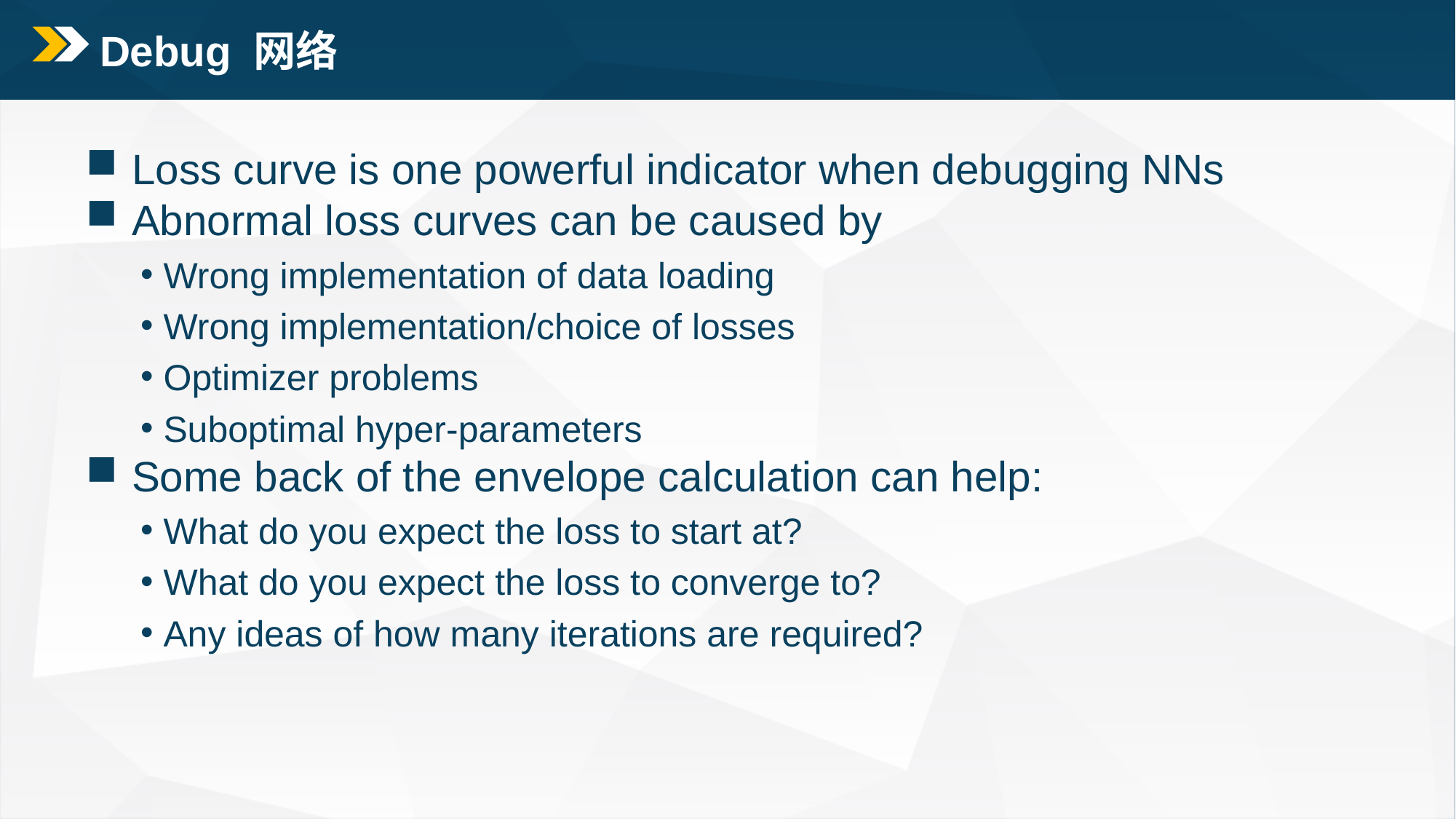

# Debug 网络
 Loss curve is one powerful indicator when debugging NNs
 Abnormal loss curves can be caused by
 Wrong implementation of data loading
 Wrong implementation/choice of losses
 Optimizer problems
 Suboptimal hyper-parameters
 Some back of the envelope calculation can help:
 What do you expect the loss to start at?
 What do you expect the loss to converge to?
 Any ideas of how many iterations are required?